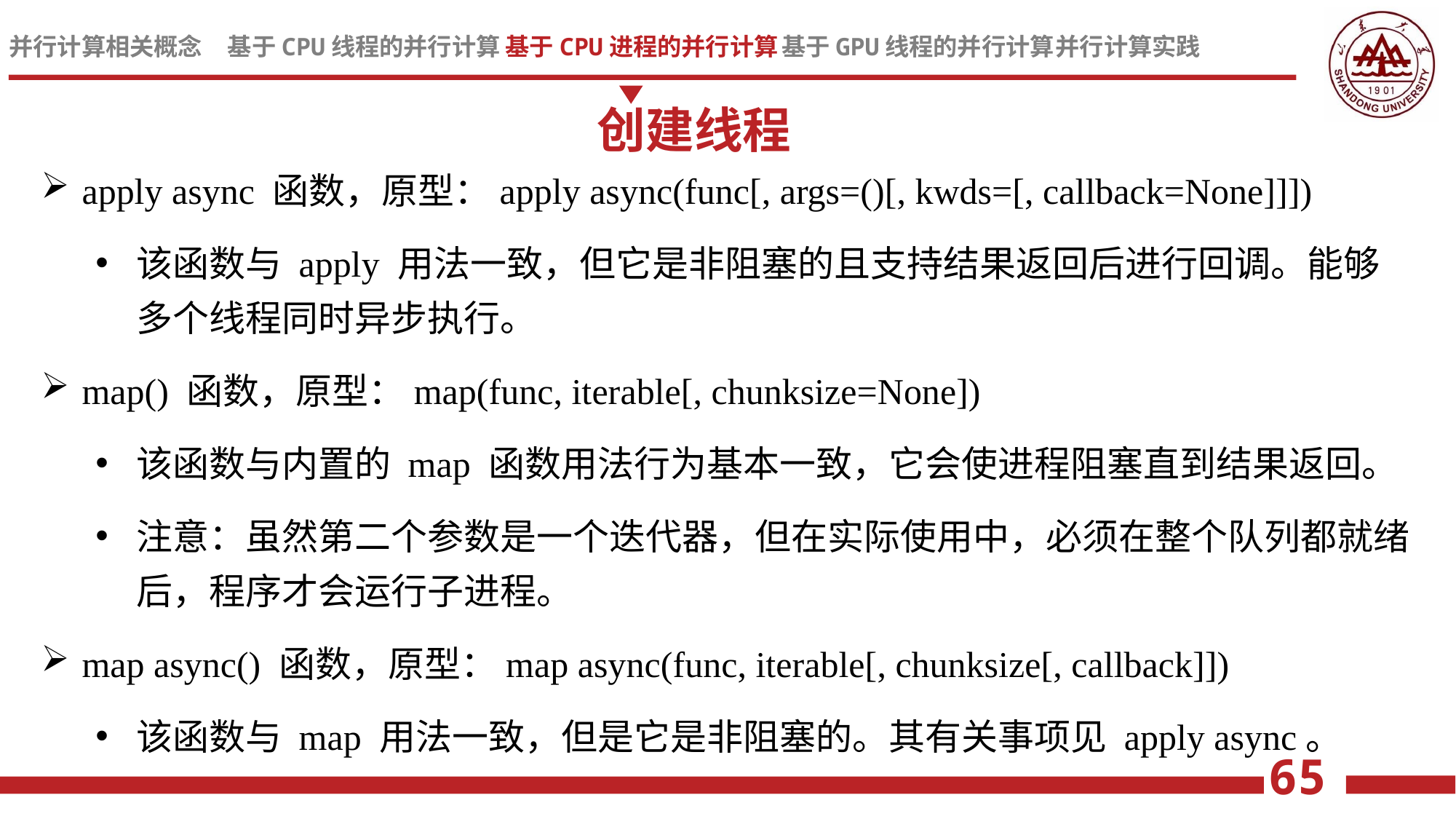

创建线程
apply async 函数，原型：apply async(func[, args=()[, kwds=[, callback=None]]])
该函数与 apply 用法一致，但它是非阻塞的且支持结果返回后进行回调。能够多个线程同时异步执行。
map() 函数，原型：map(func, iterable[, chunksize=None])
该函数与内置的 map 函数用法行为基本一致，它会使进程阻塞直到结果返回。
注意：虽然第二个参数是一个迭代器，但在实际使用中，必须在整个队列都就绪后，程序才会运行子进程。
map async() 函数，原型：map async(func, iterable[, chunksize[, callback]])
该函数与 map 用法一致，但是它是非阻塞的。其有关事项见 apply async。